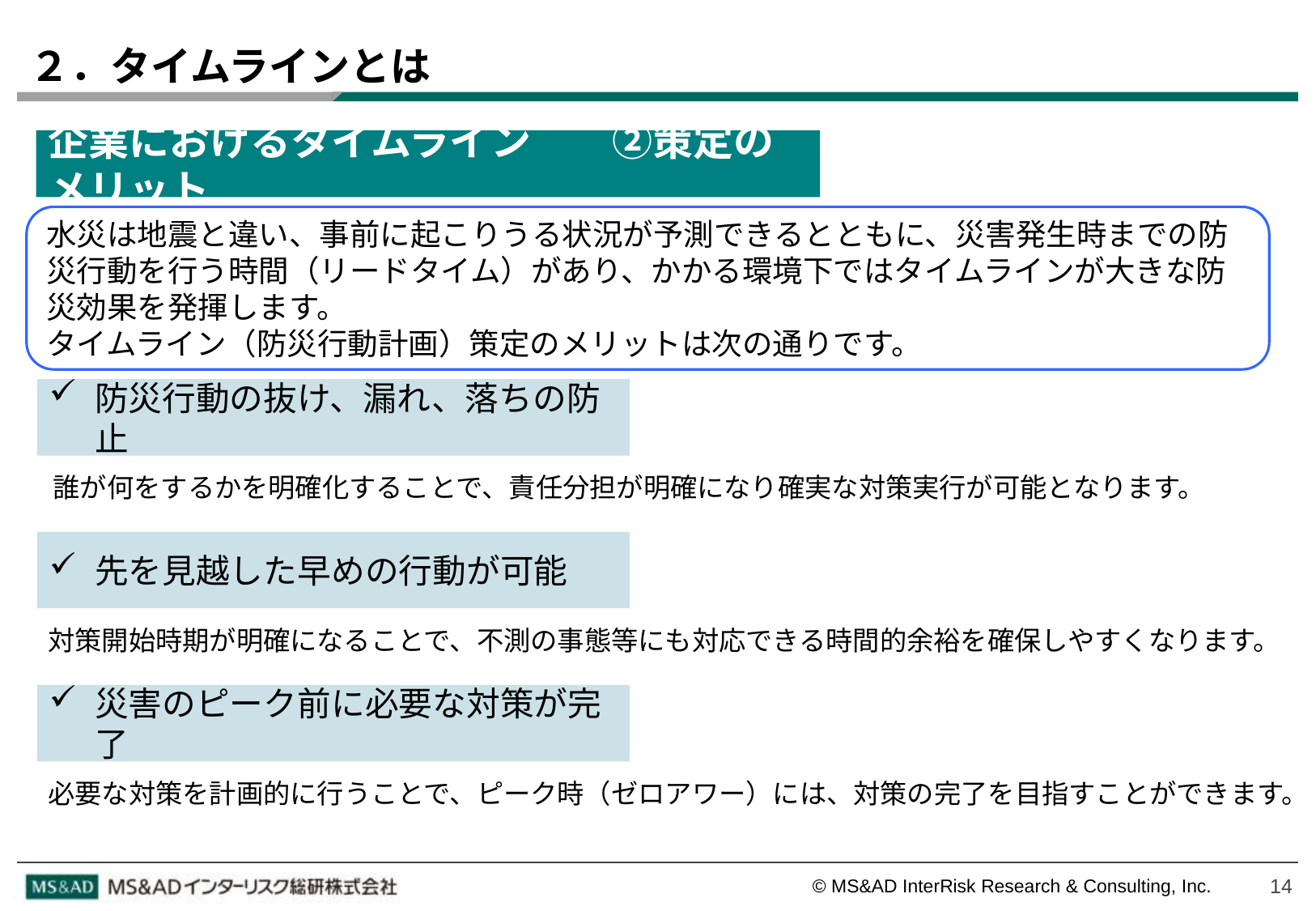

# ２．タイムラインとは
企業におけるタイムライン　　②策定のメリット
水災は地震と違い、事前に起こりうる状況が予測できるとともに、災害発生時までの防災行動を行う時間（リードタイム）があり、かかる環境下ではタイムラインが大きな防災効果を発揮します。
タイムライン（防災行動計画）策定のメリットは次の通りです。
防災行動の抜け、漏れ、落ちの防止
誰が何をするかを明確化することで、責任分担が明確になり確実な対策実行が可能となります。

先を見越した早めの行動が可能
対策開始時期が明確になることで、不測の事態等にも対応できる時間的余裕を確保しやすくなります。

災害のピーク前に必要な対策が完了
必要な対策を計画的に行うことで、ピーク時（ゼロアワー）には、対策の完了を目指すことができます。

14